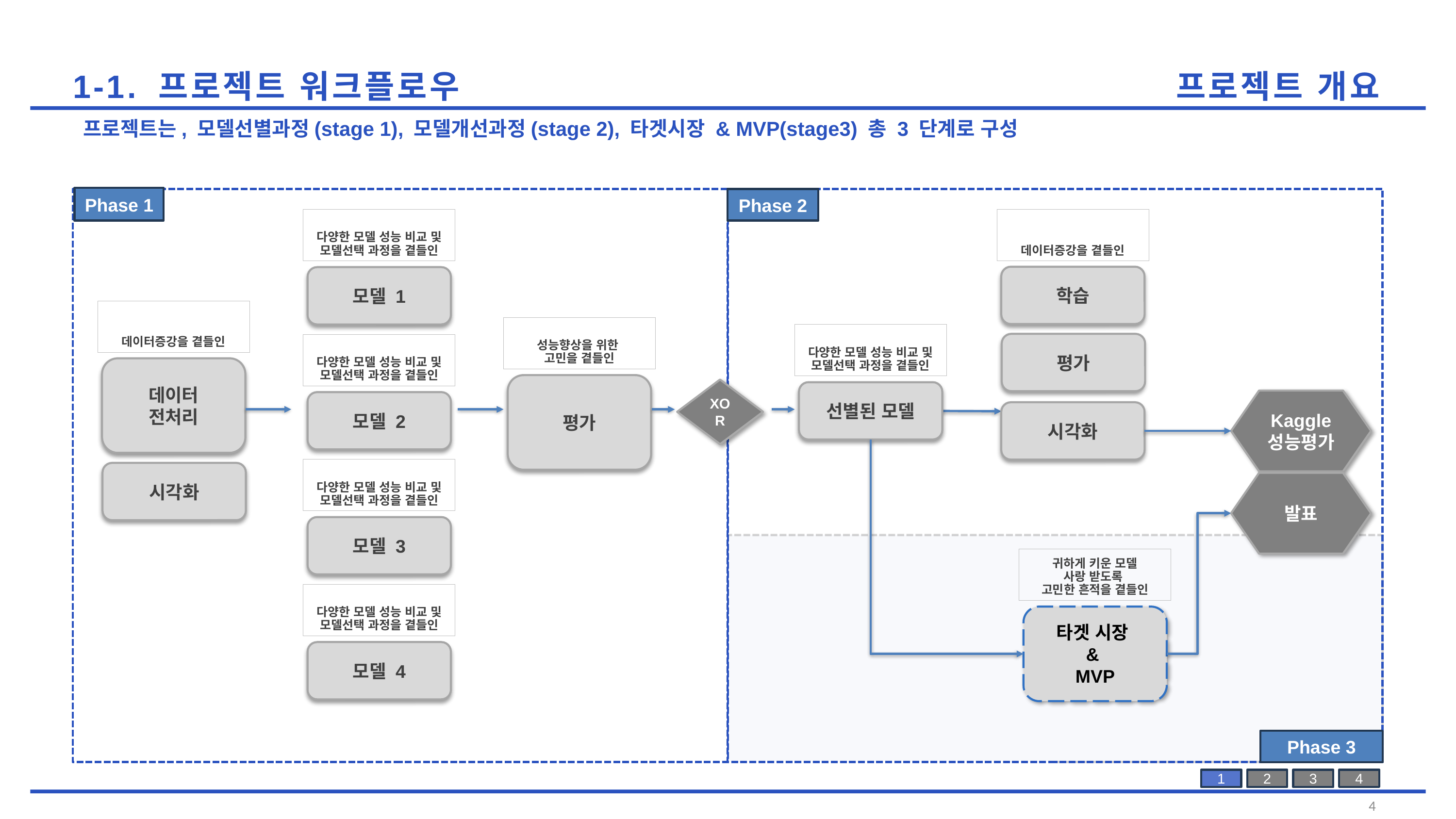

1-1. 프로젝트 워크플로우
프로젝트 개요
프로젝트는, 모델선별과정(stage 1), 모델개선과정(stage 2), 타겟시장 & MVP(stage3) 총 3 단계로 구성
Phase 1

Phase 2
다양한 모델 성능 비교 및
모델선택 과정을 곁들인
모델 1
다양한 모델 성능 비교 및
모델선택 과정을 곁들인
모델 2
다양한 모델 성능 비교 및
모델선택 과정을 곁들인
모델 3
다양한 모델 성능 비교 및
모델선택 과정을 곁들인
모델 4
데이터증강을 곁들인
학습
데이터증강을 곁들인
데이터
전처리
성능향상을 위한
고민을 곁들인
평가
다양한 모델 성능 비교 및
모델선택 과정을 곁들인
선별된 모델
평가
XOR
Kaggle
성능평가
시각화
시각화
발표

귀하게 키운 모델
사랑 받도록
고민한 흔적을 곁들인
타겟 시장
&
MVP
Phase 3
1
2
3
4
4